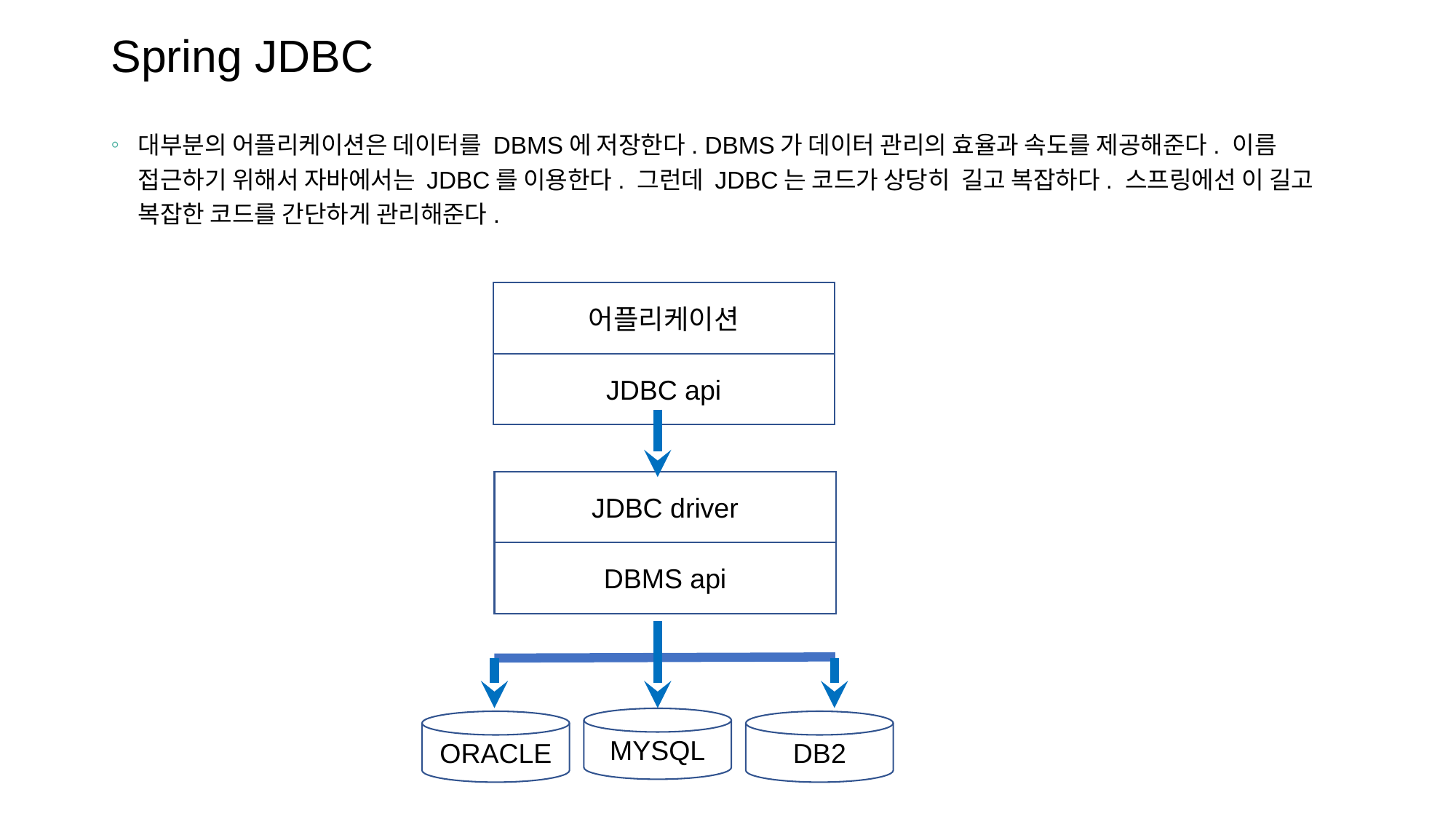

# Spring JDBC
대부분의 어플리케이션은 데이터를 DBMS에 저장한다. DBMS가 데이터 관리의 효율과 속도를 제공해준다. 이름 접근하기 위해서 자바에서는 JDBC를 이용한다. 그런데 JDBC는 코드가 상당히  길고 복잡하다. 스프링에선 이 길고 복잡한 코드를 간단하게 관리해준다.
어플리케이션
JDBC api
JDBC driver
DBMS api
MYSQL
ORACLE
DB2